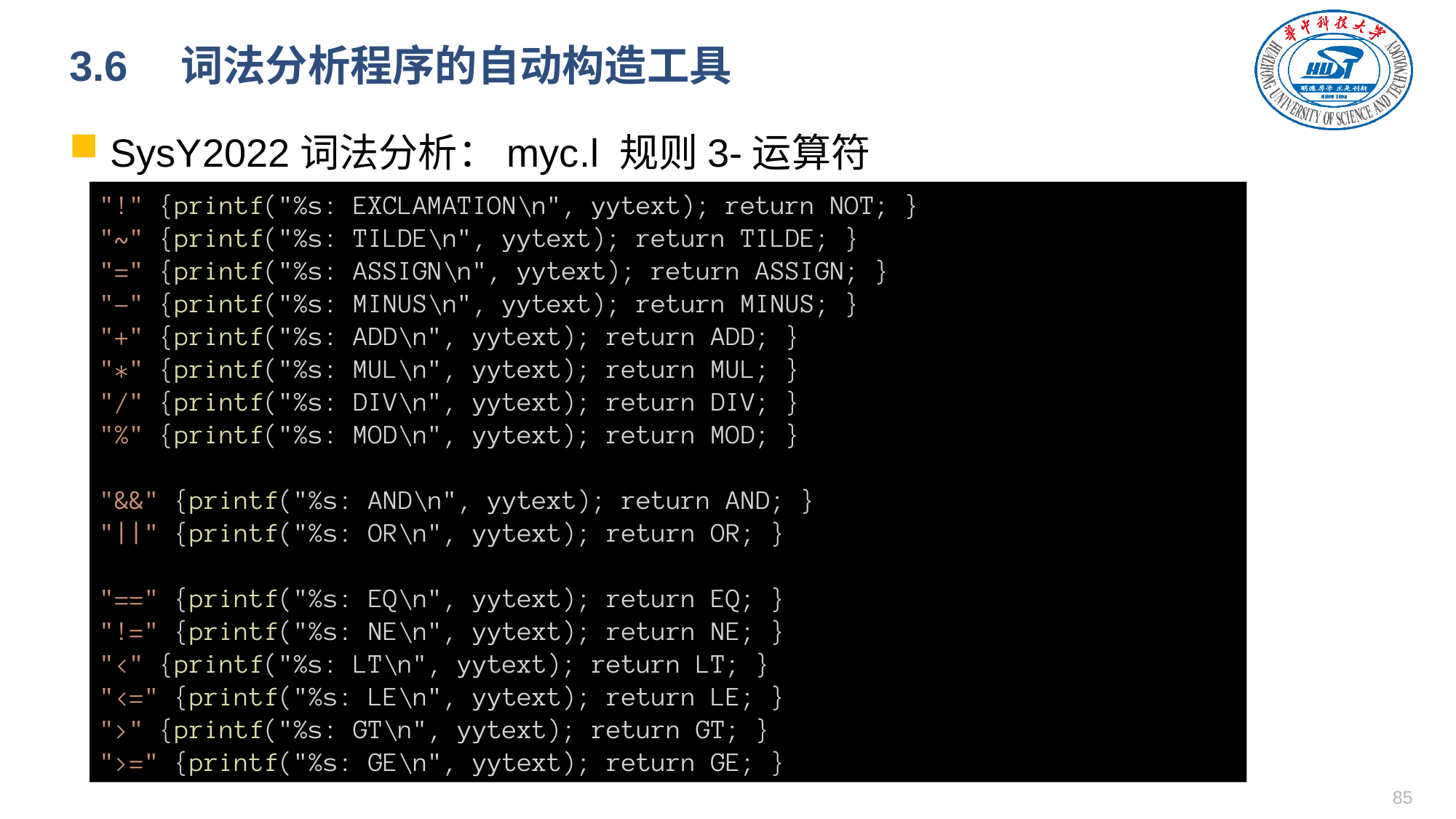

# 3.6　词法分析程序的自动构造工具
SysY2022词法分析：myc.l 规则3-运算符
"!" {printf("%s: EXCLAMATION\n", yytext); return NOT; }
"~" {printf("%s: TILDE\n", yytext); return TILDE; }
"=" {printf("%s: ASSIGN\n", yytext); return ASSIGN; }
"-" {printf("%s: MINUS\n", yytext); return MINUS; }
"+" {printf("%s: ADD\n", yytext); return ADD; }
"*" {printf("%s: MUL\n", yytext); return MUL; }
"/" {printf("%s: DIV\n", yytext); return DIV; }
"%" {printf("%s: MOD\n", yytext); return MOD; }
"&&" {printf("%s: AND\n", yytext); return AND; }
"||" {printf("%s: OR\n", yytext); return OR; }
"==" {printf("%s: EQ\n", yytext); return EQ; }
"!=" {printf("%s: NE\n", yytext); return NE; }
"<" {printf("%s: LT\n", yytext); return LT; }
"<=" {printf("%s: LE\n", yytext); return LE; }
">" {printf("%s: GT\n", yytext); return GT; }
">=" {printf("%s: GE\n", yytext); return GE; }
85